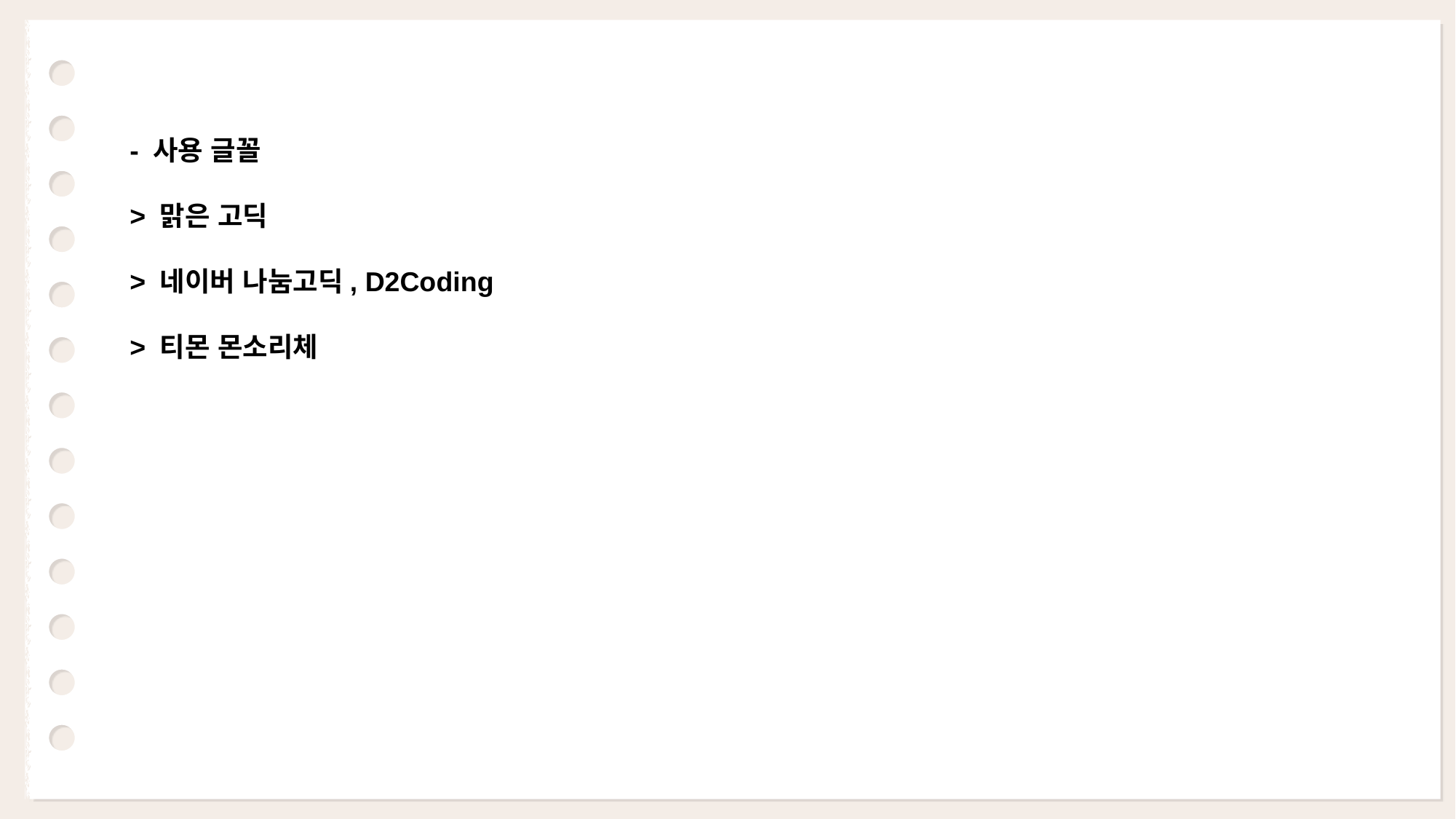

- 사용 글꼴

> 맑은 고딕

> 네이버 나눔고딕, D2Coding

> 티몬 몬소리체